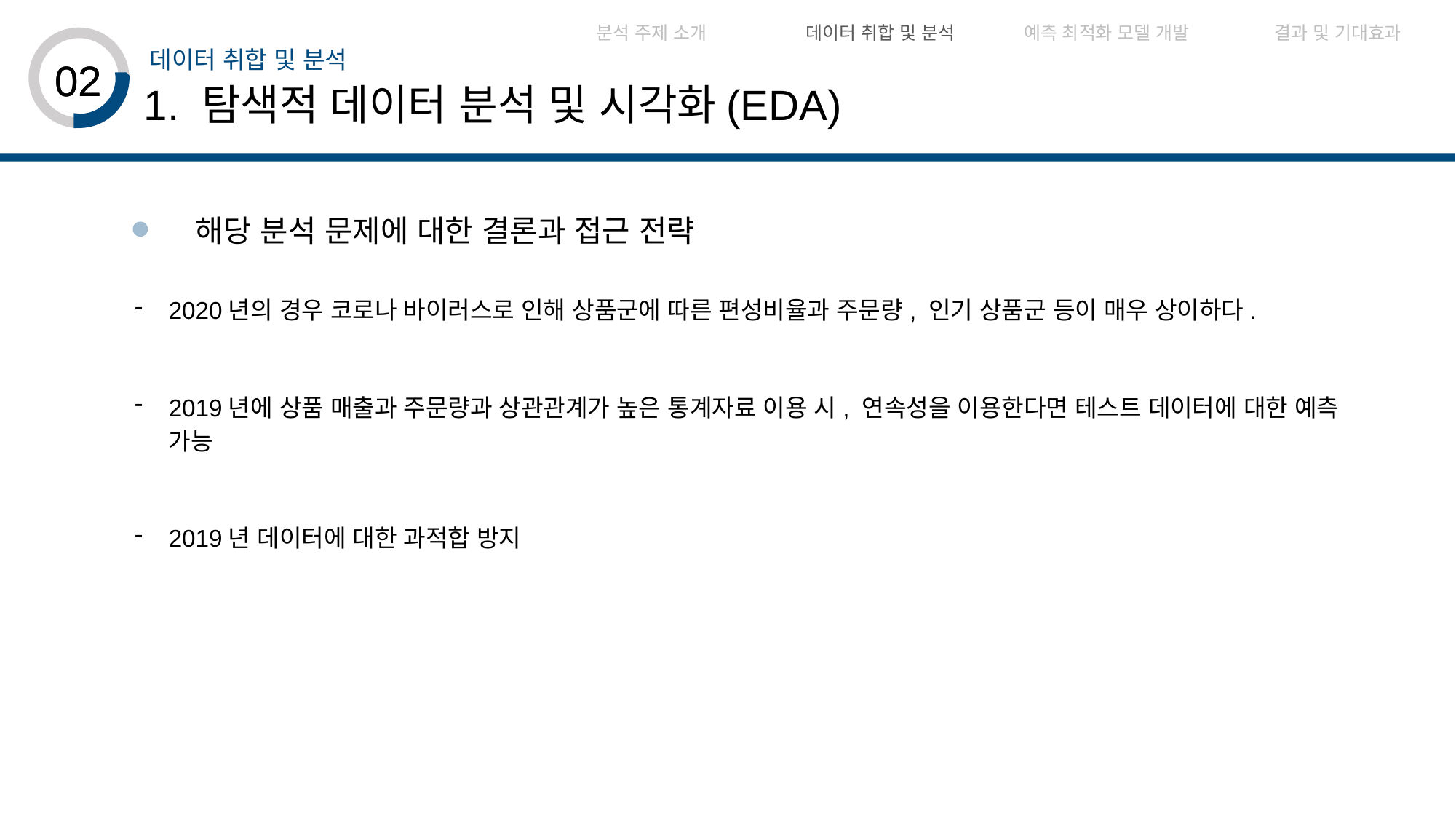

| 분석 주제 소개 | 데이터 취합 및 분석 | 예측 최적화 모델 개발 | 결과 및 기대효과 |  |
| --- | --- | --- | --- | --- |

데이터 취합 및 분석
02
02
1. 탐색적 데이터 분석 및 시각화(EDA)

        해당 분석 문제에 대한 결론과 접근 전략

2020년의 경우 코로나 바이러스로 인해 상품군에 따른 편성비율과 주문량, 인기 상품군 등이 매우 상이하다.

2019년에 상품 매출과 주문량과 상관관계가 높은 통계자료 이용 시, 연속성을 이용한다면 테스트 데이터에 대한 예측 가능

2019년 데이터에 대한 과적합 방지